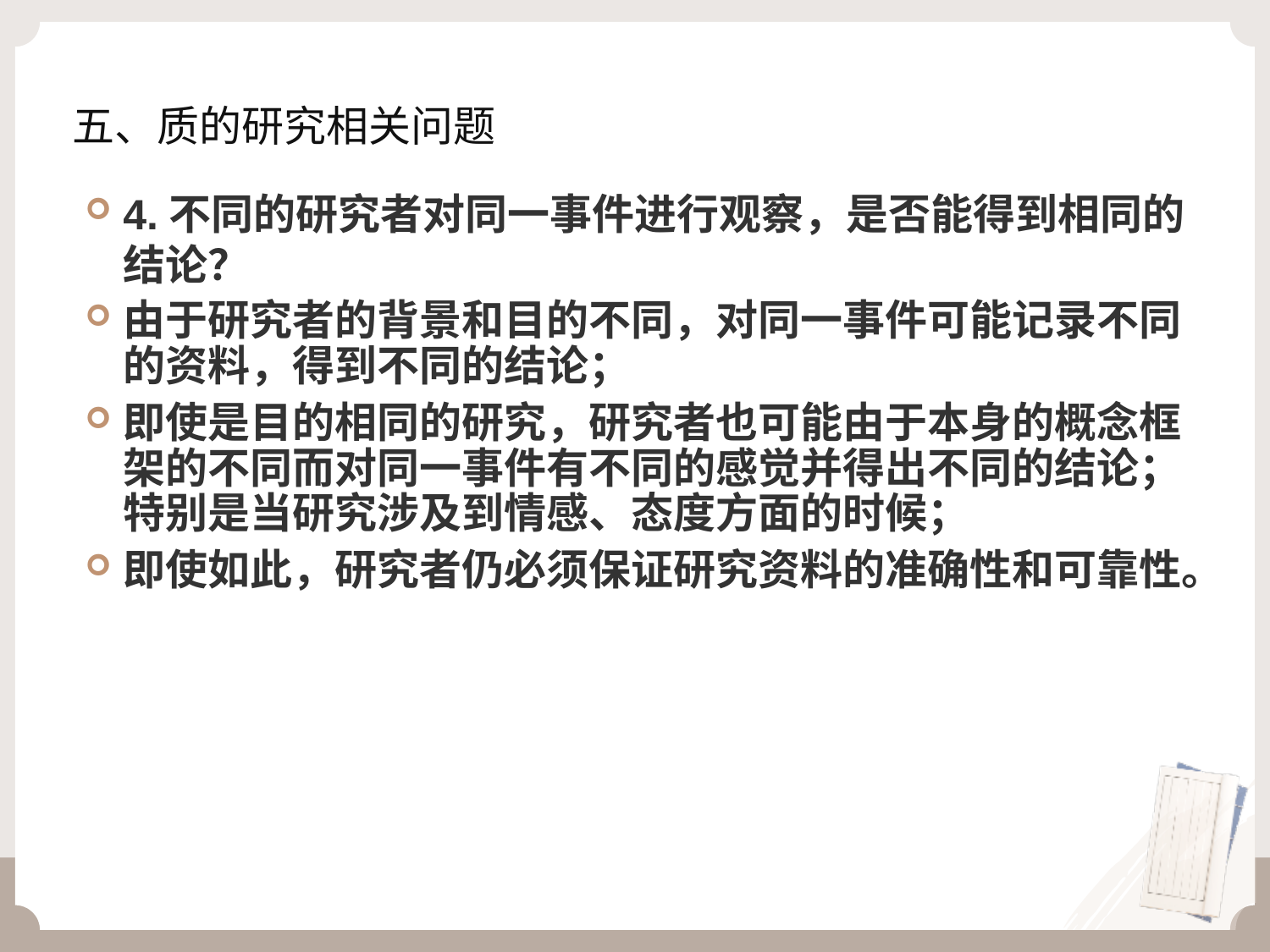

# 五、质的研究相关问题
4.不同的研究者对同一事件进行观察，是否能得到相同的结论？
由于研究者的背景和目的不同，对同一事件可能记录不同的资料，得到不同的结论；
即使是目的相同的研究，研究者也可能由于本身的概念框架的不同而对同一事件有不同的感觉并得出不同的结论；特别是当研究涉及到情感、态度方面的时候；
即使如此，研究者仍必须保证研究资料的准确性和可靠性。